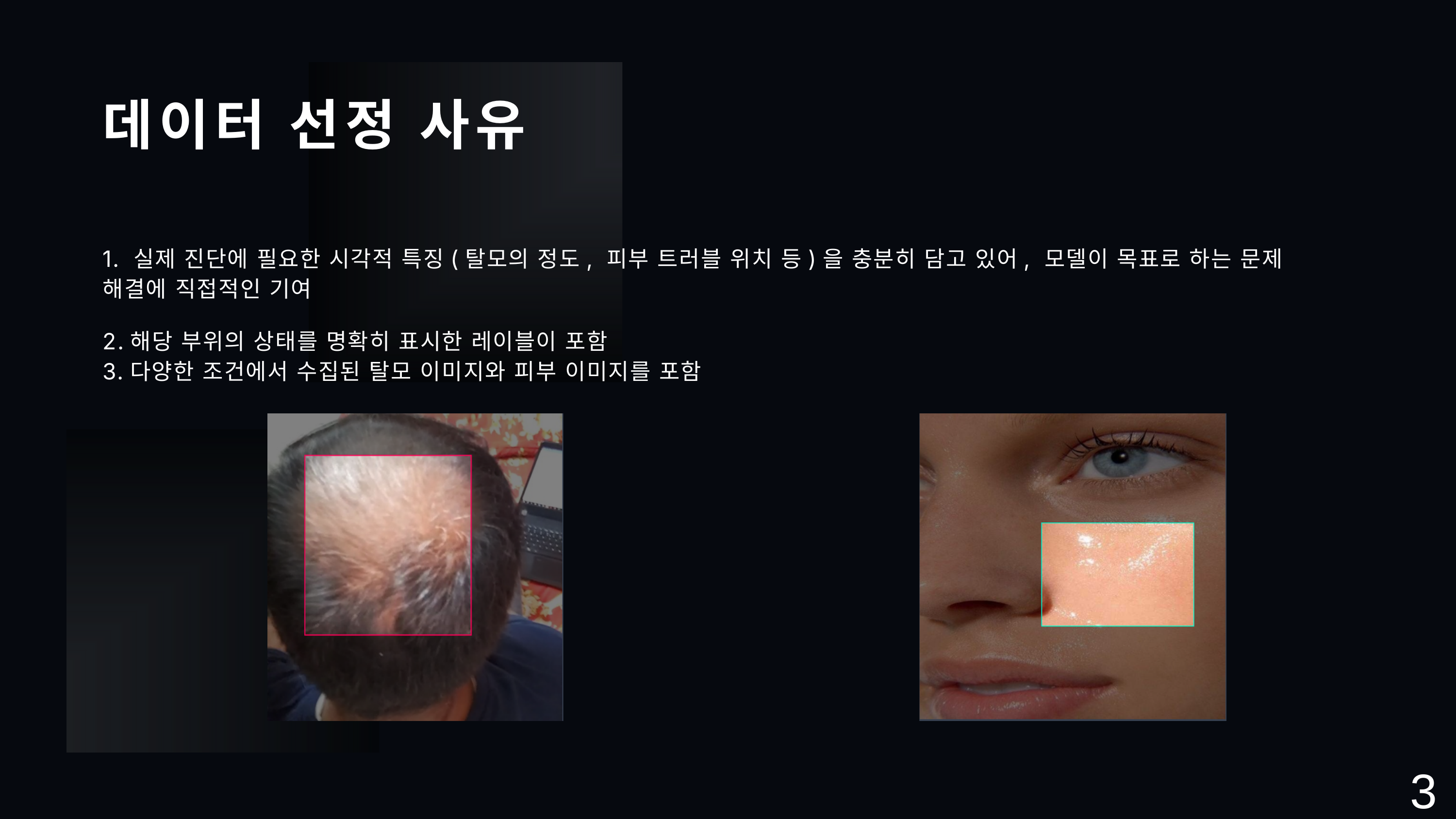

데이터 선정 사유
1. 실제 진단에 필요한 시각적 특징(탈모의 정도, 피부 트러블 위치 등)을 충분히 담고 있어, 모델이 목표로 하는 문제 해결에 직접적인 기여
2.해당 부위의 상태를 명확히 표시한 레이블이 포함
3.다양한 조건에서 수집된 탈모 이미지와 피부 이미지를 포함

3